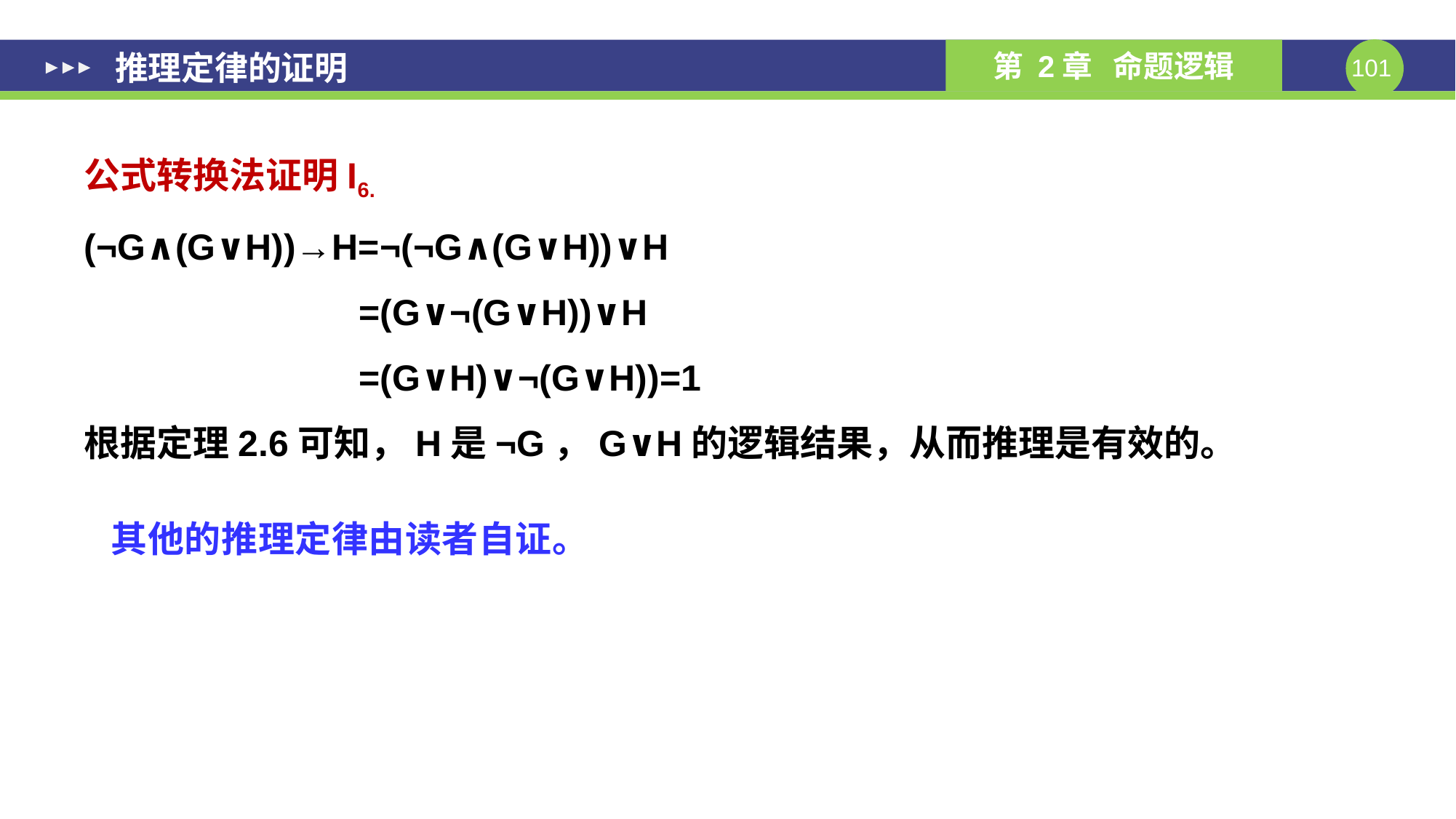

推理定律的证明
公式转换法证明I6.
(¬G∧(G∨H))→H=¬(¬G∧(G∨H))∨H
                           =(G∨¬(G∨H))∨H
                           =(G∨H)∨¬(G∨H))=1
根据定理2.6可知，H是¬G，G∨H的逻辑结果，从而推理是有效的。
其他的推理定律由读者自证。